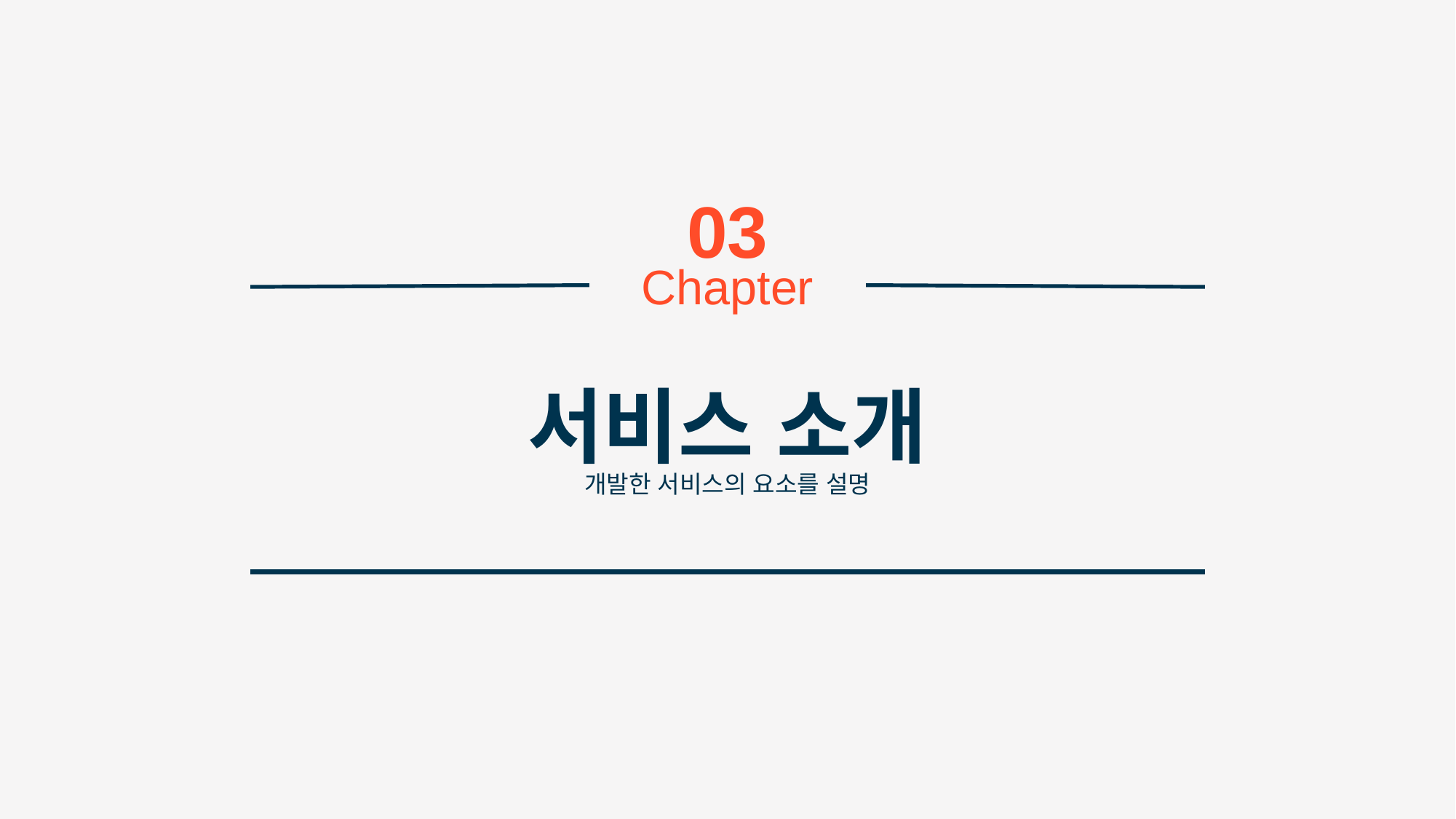

03
Chapter
서비스 소개
개발한 서비스의 요소를 설명